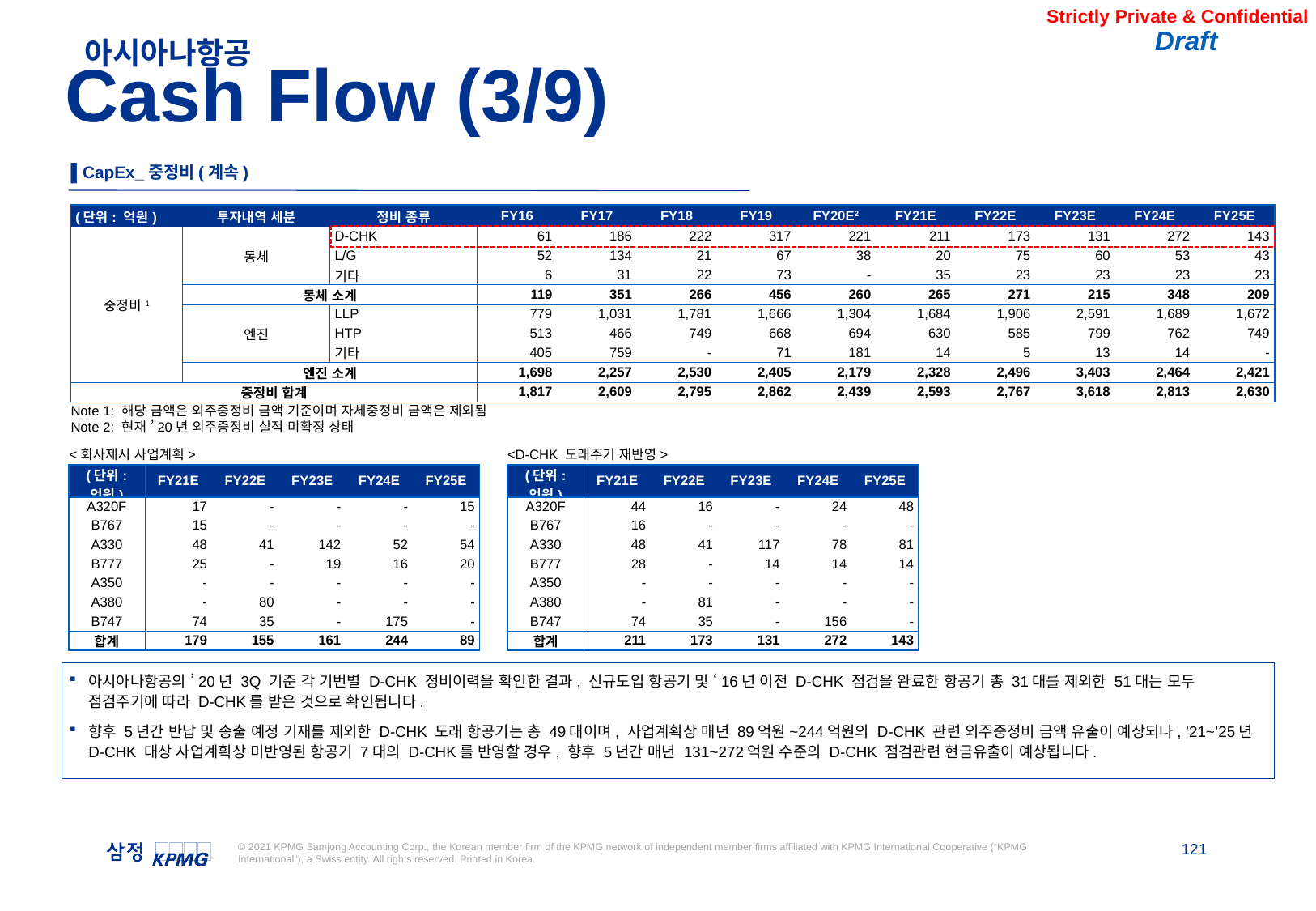

아시아나항공
Cash Flow (3/9)
▌CapEx_중정비(계속)

| (단위: 억원) | 투자내역 세분 | 정비 종류 | FY16 | FY17 | FY18 | FY19 | FY20E2 | FY21E | FY22E | FY23E | FY24E | FY25E |
| --- | --- | --- | --- | --- | --- | --- | --- | --- | --- | --- | --- | --- |
| 중정비1 | 동체 | D-CHK | 61 | 186 | 222 | 317 | 221 | 211 | 173 | 131 | 272 | 143 |
|  |  | L/G | 52 | 134 | 21 | 67 | 38 | 20 | 75 | 60 | 53 | 43 |
|  |  | 기타 | 6 | 31 | 22 | 73 | - | 35 | 23 | 23 | 23 | 23 |
|  | 동체 소계 |  | 119 | 351 | 266 | 456 | 260 | 265 | 271 | 215 | 348 | 209 |
|  | 엔진 | LLP | 779 | 1,031 | 1,781 | 1,666 | 1,304 | 1,684 | 1,906 | 2,591 | 1,689 | 1,672 |
|  |  | HTP | 513 | 466 | 749 | 668 | 694 | 630 | 585 | 799 | 762 | 749 |
|  |  | 기타 | 405 | 759 | - | 71 | 181 | 14 | 5 | 13 | 14 | - |
|  | 엔진 소계 |  | 1,698 | 2,257 | 2,530 | 2,405 | 2,179 | 2,328 | 2,496 | 3,403 | 2,464 | 2,421 |
| 중정비 합계 |  |  | 1,817 | 2,609 | 2,795 | 2,862 | 2,439 | 2,593 | 2,767 | 3,618 | 2,813 | 2,630 |

Note 1: 해당 금액은 외주중정비 금액 기준이며 자체중정비 금액은 제외됨
Note 2: 현재 ’20년 외주중정비 실적 미확정 상태
<회사제시 사업계획>
<D-CHK 도래주기 재반영>
| (단위: 억원) | FY21E | FY22E | FY23E | FY24E | FY25E |
| --- | --- | --- | --- | --- | --- |
| A320F | 17 | - | - | - | 15 |
| B767 | 15 | - | - | - | - |
| A330 | 48 | 41 | 142 | 52 | 54 |
| B777 | 25 | - | 19 | 16 | 20 |
| A350 | - | - | - | - | - |
| A380 | - | 80 | - | - | - |
| B747 | 74 | 35 | - | 175 | - |
| 합계 | 179 | 155 | 161 | 244 | 89 |
| (단위: 억원) | FY21E | FY22E | FY23E | FY24E | FY25E |
| --- | --- | --- | --- | --- | --- |
| A320F | 44 | 16 | - | 24 | 48 |
| B767 | 16 | - | - | - | - |
| A330 | 48 | 41 | 117 | 78 | 81 |
| B777 | 28 | - | 14 | 14 | 14 |
| A350 | - | - | - | - | - |
| A380 | - | 81 | - | - | - |
| B747 | 74 | 35 | - | 156 | - |
| 합계 | 211 | 173 | 131 | 272 | 143 |
아시아나항공의 ’20년 3Q 기준 각 기번별 D-CHK 정비이력을 확인한 결과, 신규도입 항공기 및 ‘16년 이전 D-CHK 점검을 완료한 항공기 총 31대를 제외한 51대는 모두 점검주기에 따라 D-CHK를 받은 것으로 확인됩니다.
향후 5년간 반납 및 송출 예정 기재를 제외한 D-CHK 도래 항공기는 총 49대이며, 사업계획상 매년 89억원~244억원의 D-CHK 관련 외주중정비 금액 유출이 예상되나, ’21~’25년 D-CHK 대상 사업계획상 미반영된 항공기 7대의 D-CHK를 반영할 경우, 향후 5년간 매년 131~272억원 수준의 D-CHK 점검관련 현금유출이 예상됩니다.